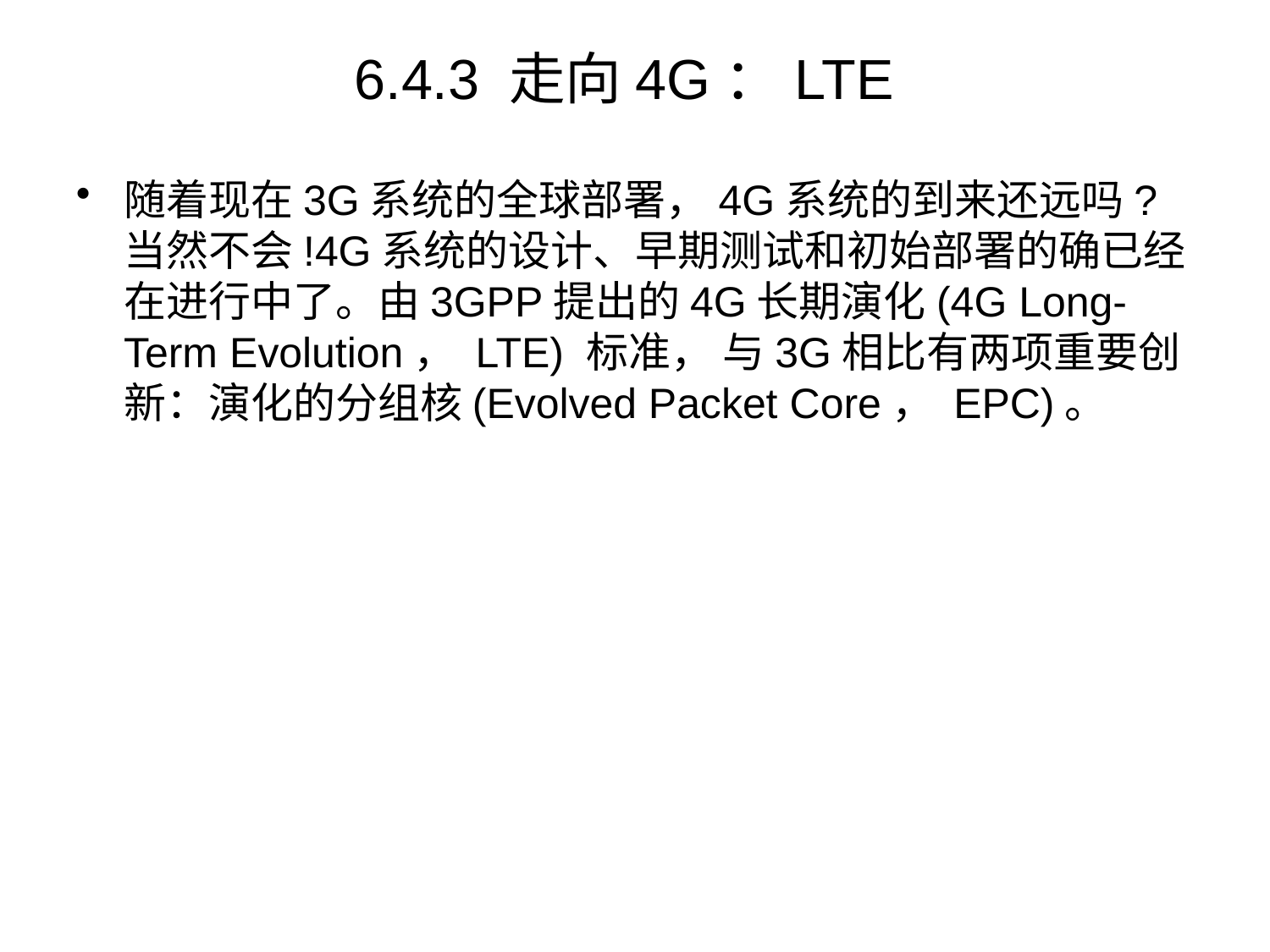

# 6.4.3 走向4G：LTE
随着现在3G系统的全球部署，4G系统的到来还远吗?当然不会!4G系统的设计、早期测试和初始部署的确已经在进行中了。由3GPP提出的4G长期演化(4G Long-Term Evolution， LTE) 标准， 与3G相比有两项重要创新：演化的分组核(Evolved Packet Core， EPC)。